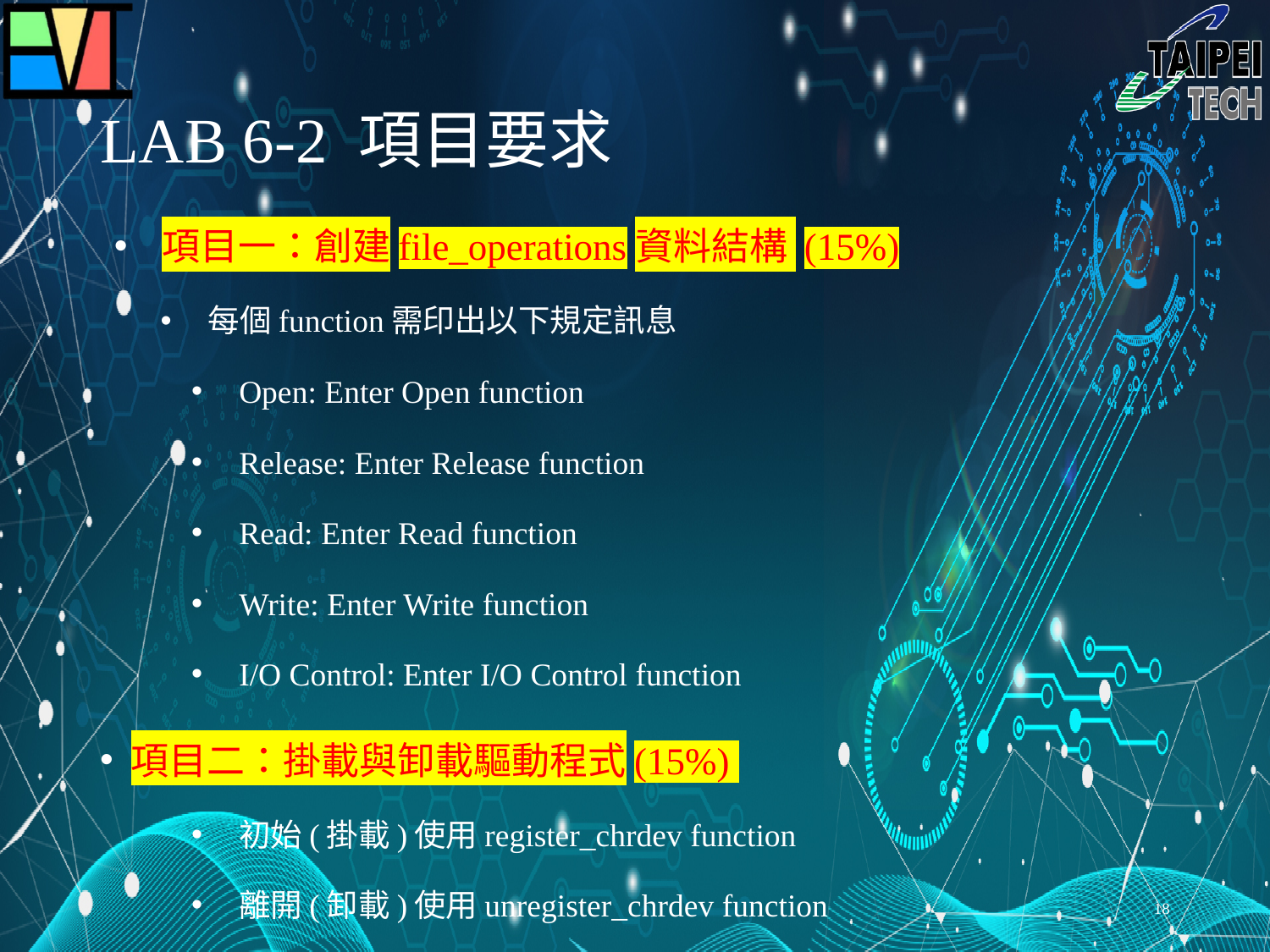

# LAB 6-2 項目要求
項目一：創建file_operations資料結構 (15%)
每個function需印出以下規定訊息
Open: Enter Open function
Release: Enter Release function
Read: Enter Read function
Write: Enter Write function
I/O Control: Enter I/O Control function
項目二：掛載與卸載驅動程式(15%)
初始(掛載)使用register_chrdev function
離開(卸載)使用unregister_chrdev function
18